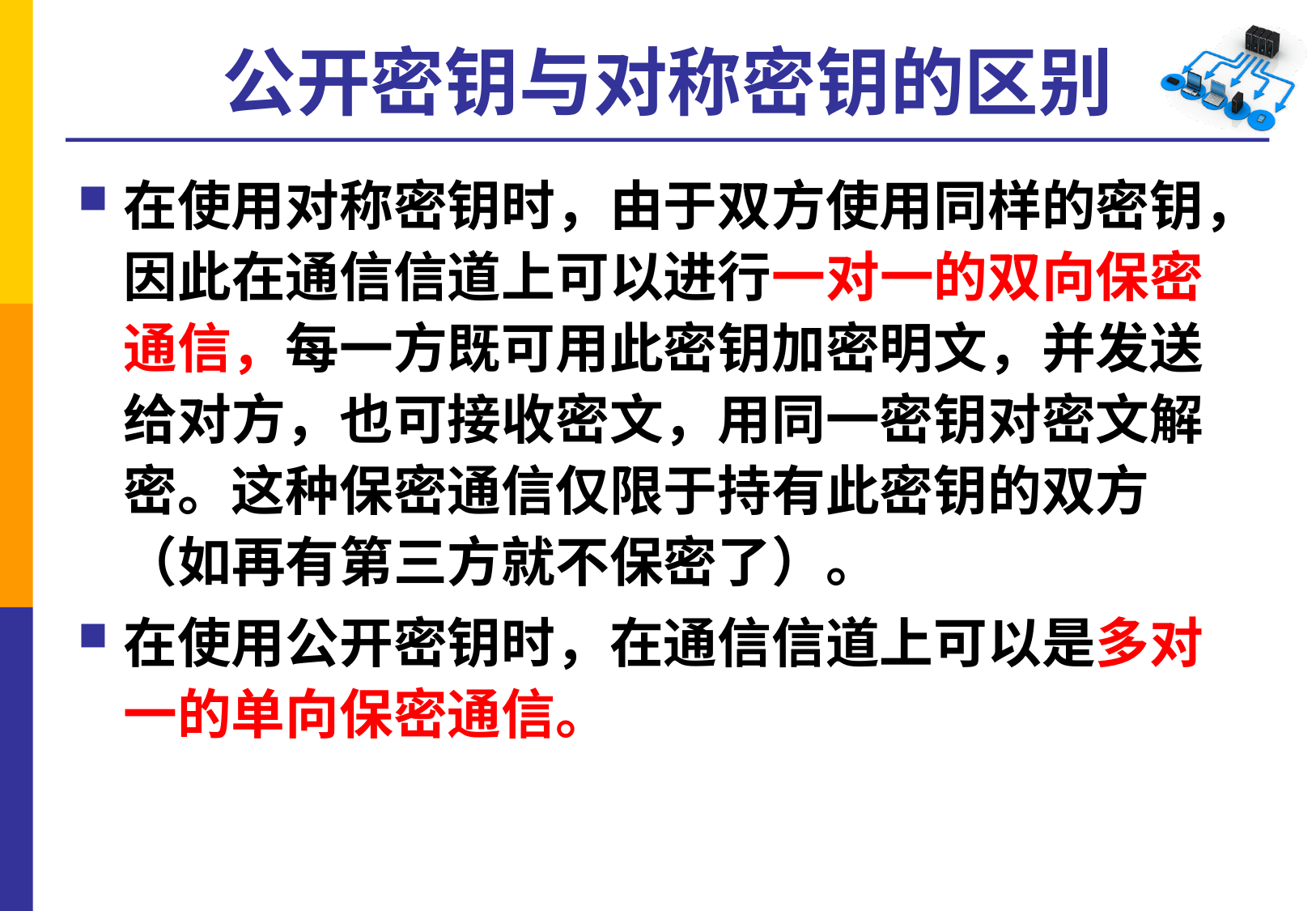

# 公开密钥与对称密钥的区别
在使用对称密钥时，由于双方使用同样的密钥，因此在通信信道上可以进行一对一的双向保密通信，每一方既可用此密钥加密明文，并发送给对方，也可接收密文，用同一密钥对密文解密。这种保密通信仅限于持有此密钥的双方（如再有第三方就不保密了）。
在使用公开密钥时，在通信信道上可以是多对一的单向保密通信。